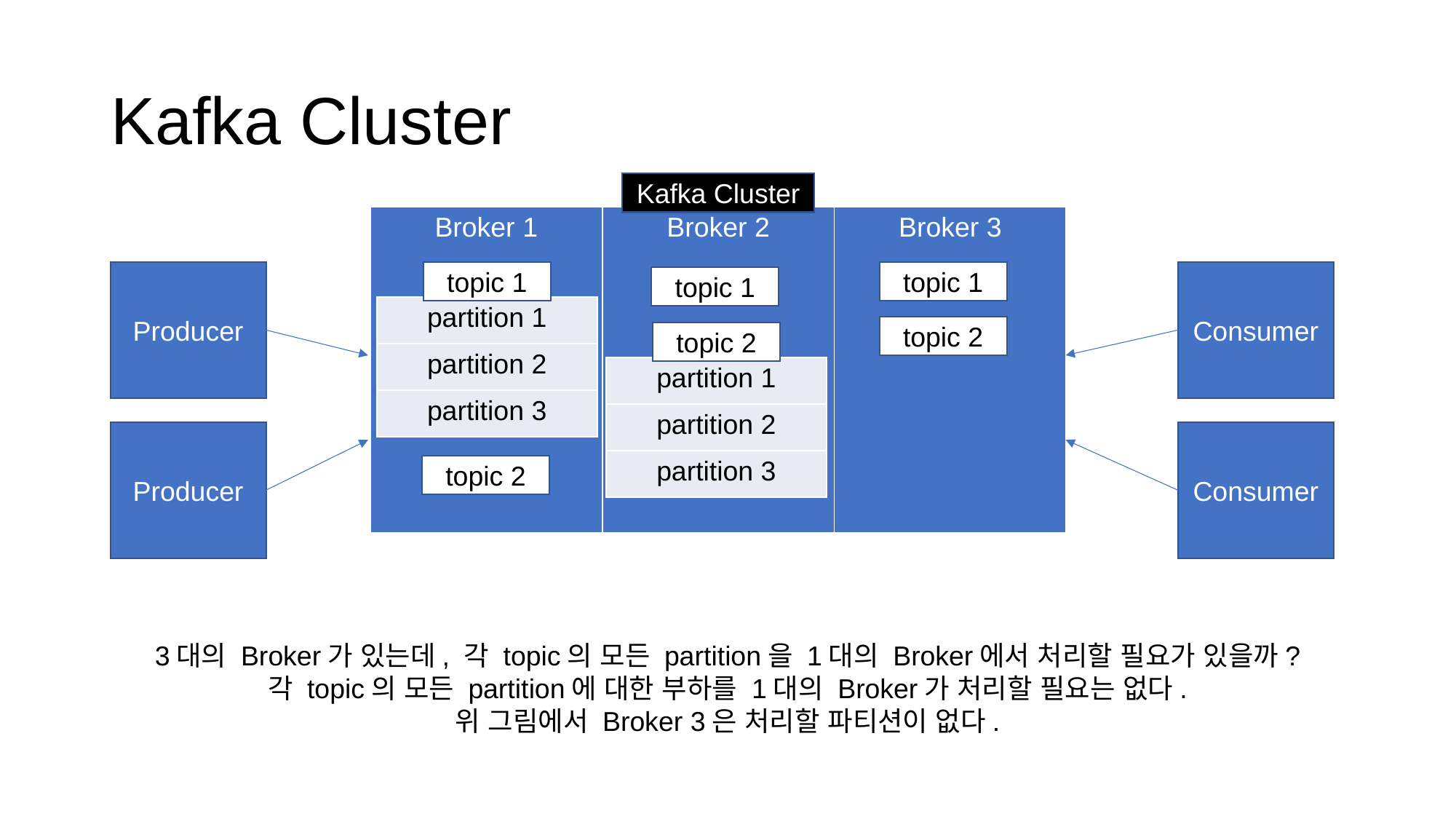

# Kafka Cluster
Kafka Cluster
| Broker 1 | Broker 2 | Broker 3 |
| --- | --- | --- |
Producer
Consumer
topic 1
topic 1
topic 1
| partition 1 |
| --- |
| partition 2 |
| partition 3 |
topic 2
topic 2
| partition 1 |
| --- |
| partition 2 |
| partition 3 |
Producer
Consumer
topic 2
3대의 Broker가 있는데, 각 topic의 모든 partition을 1대의 Broker에서 처리할 필요가 있을까?
각 topic의 모든 partition에 대한 부하를 1대의 Broker가 처리할 필요는 없다.
위 그림에서 Broker 3은 처리할 파티션이 없다.